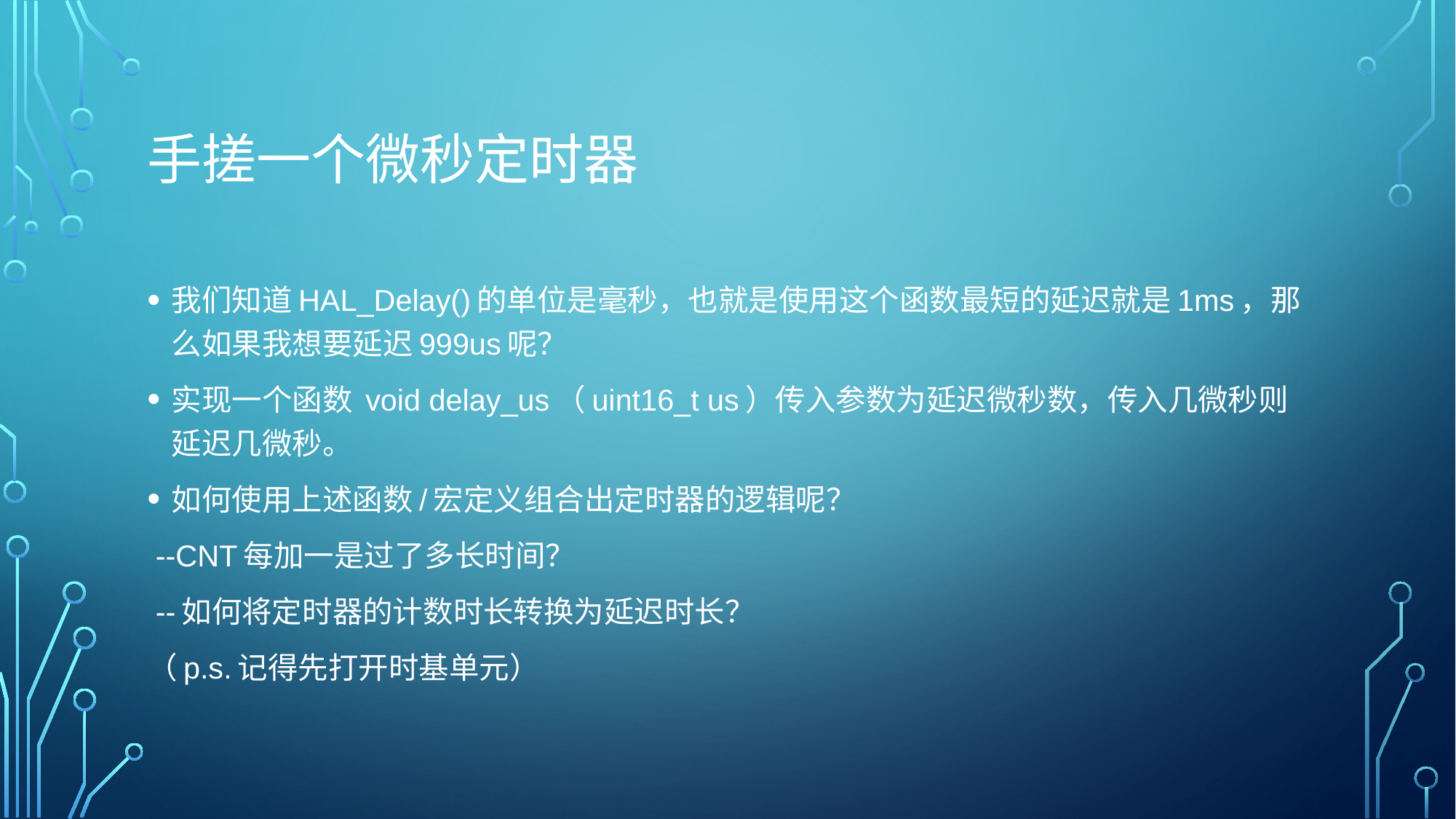

# 手搓一个微秒定时器
我们知道HAL_Delay()的单位是毫秒，也就是使用这个函数最短的延迟就是1ms，那么如果我想要延迟999us呢？
实现一个函数 void delay_us（uint16_t us）传入参数为延迟微秒数，传入几微秒则延迟几微秒。
如何使用上述函数/宏定义组合出定时器的逻辑呢？
 --CNT每加一是过了多长时间？
 --如何将定时器的计数时长转换为延迟时长？
（p.s.记得先打开时基单元）